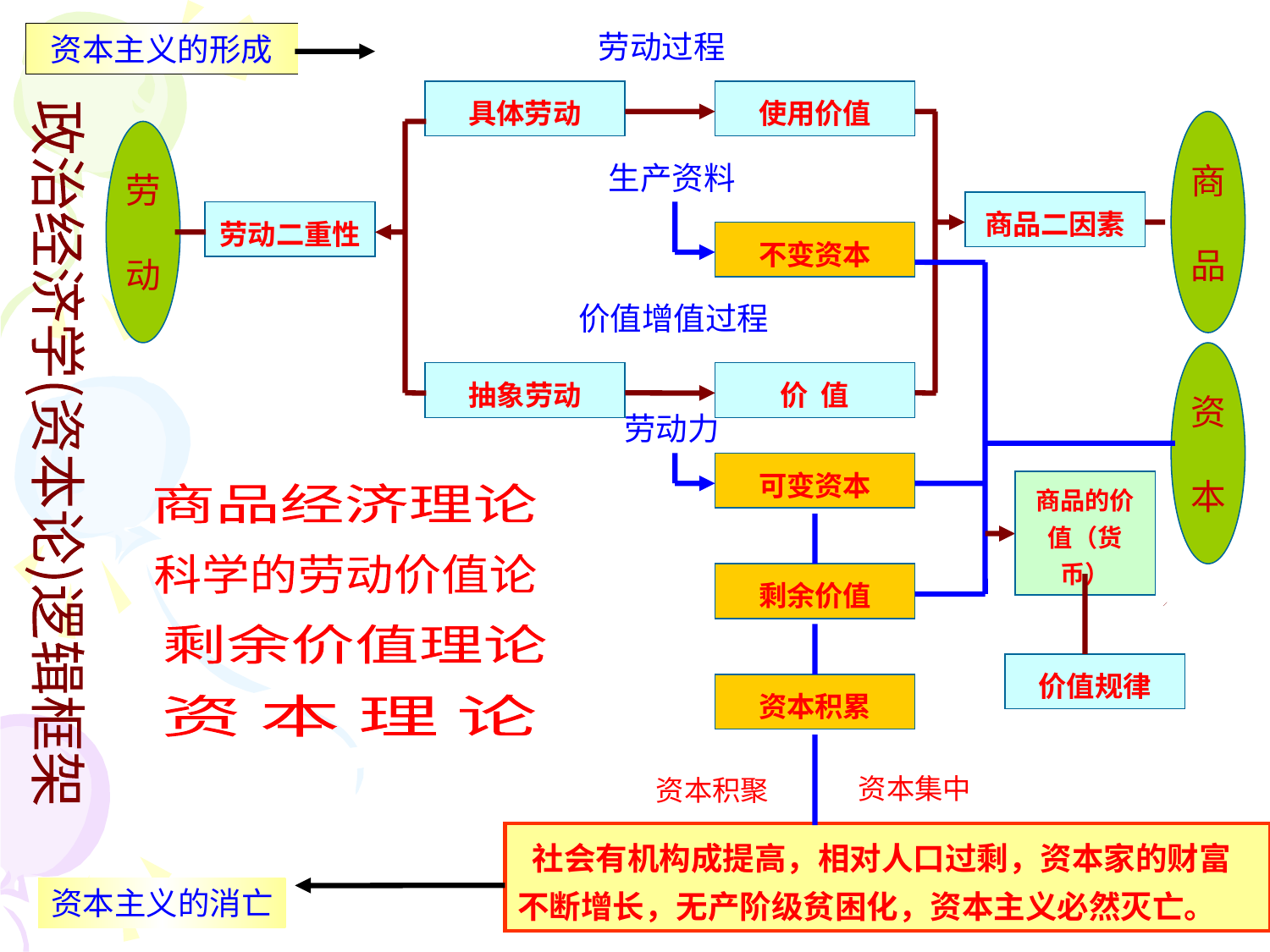

劳动过程
资本主义的形成

具体劳动
使用价值

商

品

劳

动

生产资料
商品二因素
劳动二重性

不变资本

价值增值过程
资

本

抽象劳动
价  值

劳动力
政治经济学(资本论)逻辑框架

可变资本
商品的价值（货币）
商品经济理论

科学的劳动价值论
剩余价值

剩余价值理论

价值规律
资本积累
资 本 理 论

资本集中
资本积聚
 社会有机构成提高，相对人口过剩，资本家的财富不断增长，无产阶级贫困化，资本主义必然灭亡。
资本主义的消亡